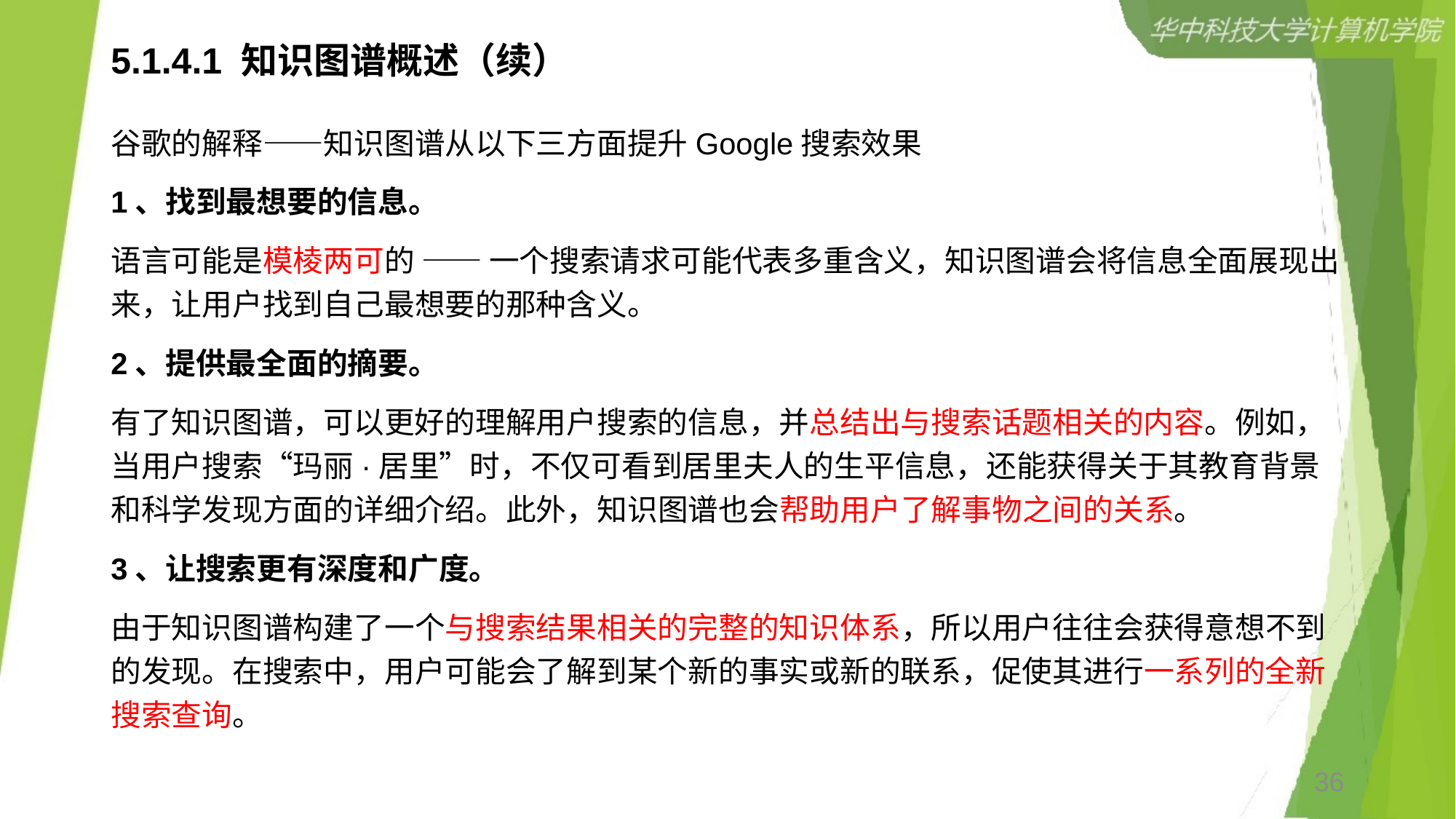

# 5.1.4.1 知识图谱概述（续）
谷歌的解释——知识图谱从以下三方面提升Google搜索效果
1、找到最想要的信息。
语言可能是模棱两可的 —— 一个搜索请求可能代表多重含义，知识图谱会将信息全面展现出来，让用户找到自己最想要的那种含义。
2、提供最全面的摘要。
有了知识图谱，可以更好的理解用户搜索的信息，并总结出与搜索话题相关的内容。例如，当用户搜索“玛丽·居里”时，不仅可看到居里夫人的生平信息，还能获得关于其教育背景和科学发现方面的详细介绍。此外，知识图谱也会帮助用户了解事物之间的关系。
3、让搜索更有深度和广度。
由于知识图谱构建了一个与搜索结果相关的完整的知识体系，所以用户往往会获得意想不到的发现。在搜索中，用户可能会了解到某个新的事实或新的联系，促使其进行一系列的全新搜索查询。
36